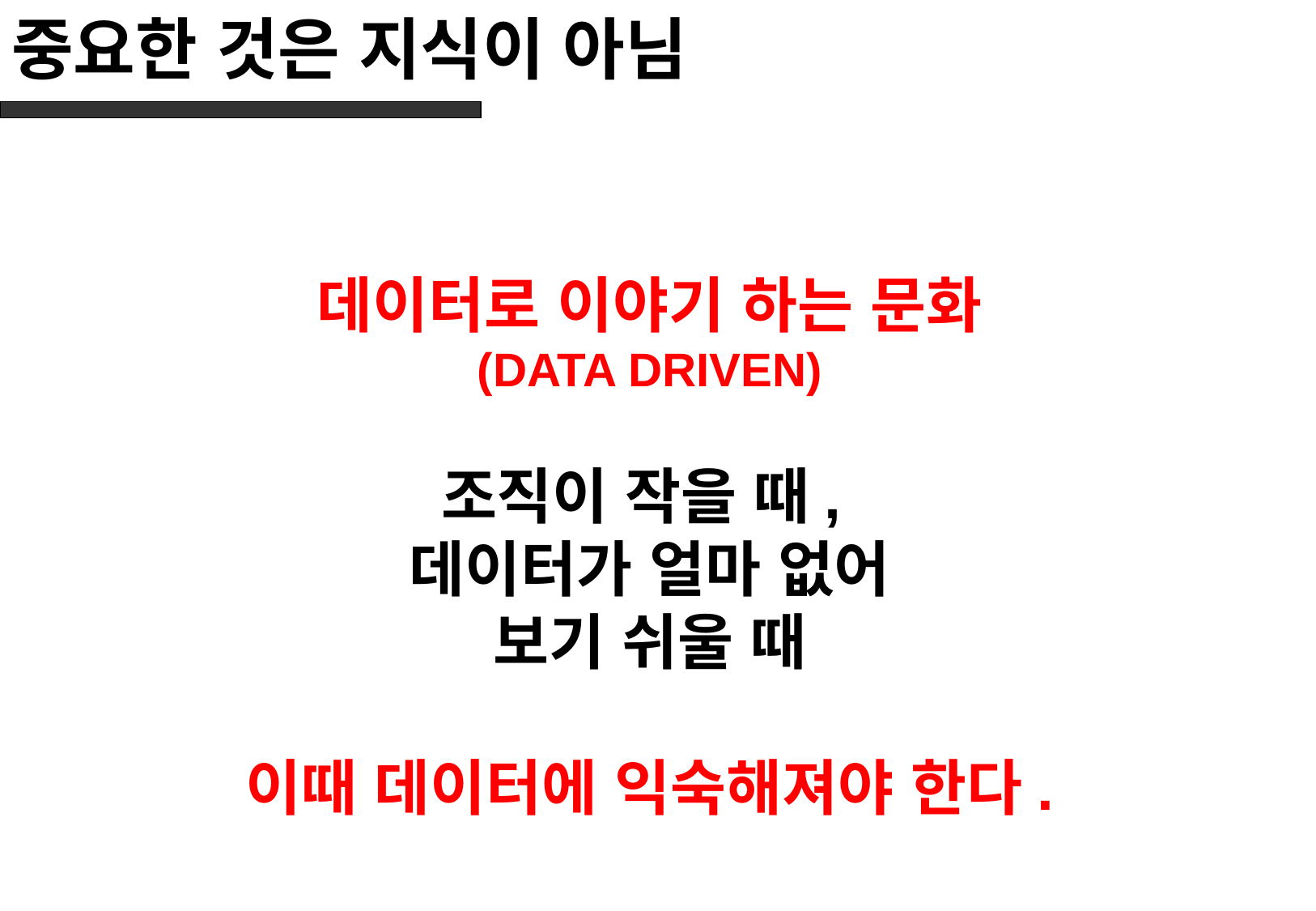

# 중요한 것은 지식이 아님
데이터로 이야기 하는 문화
(DATA DRIVEN)
조직이 작을 때,
데이터가 얼마 없어
보기 쉬울 때

이때 데이터에 익숙해져야 한다.